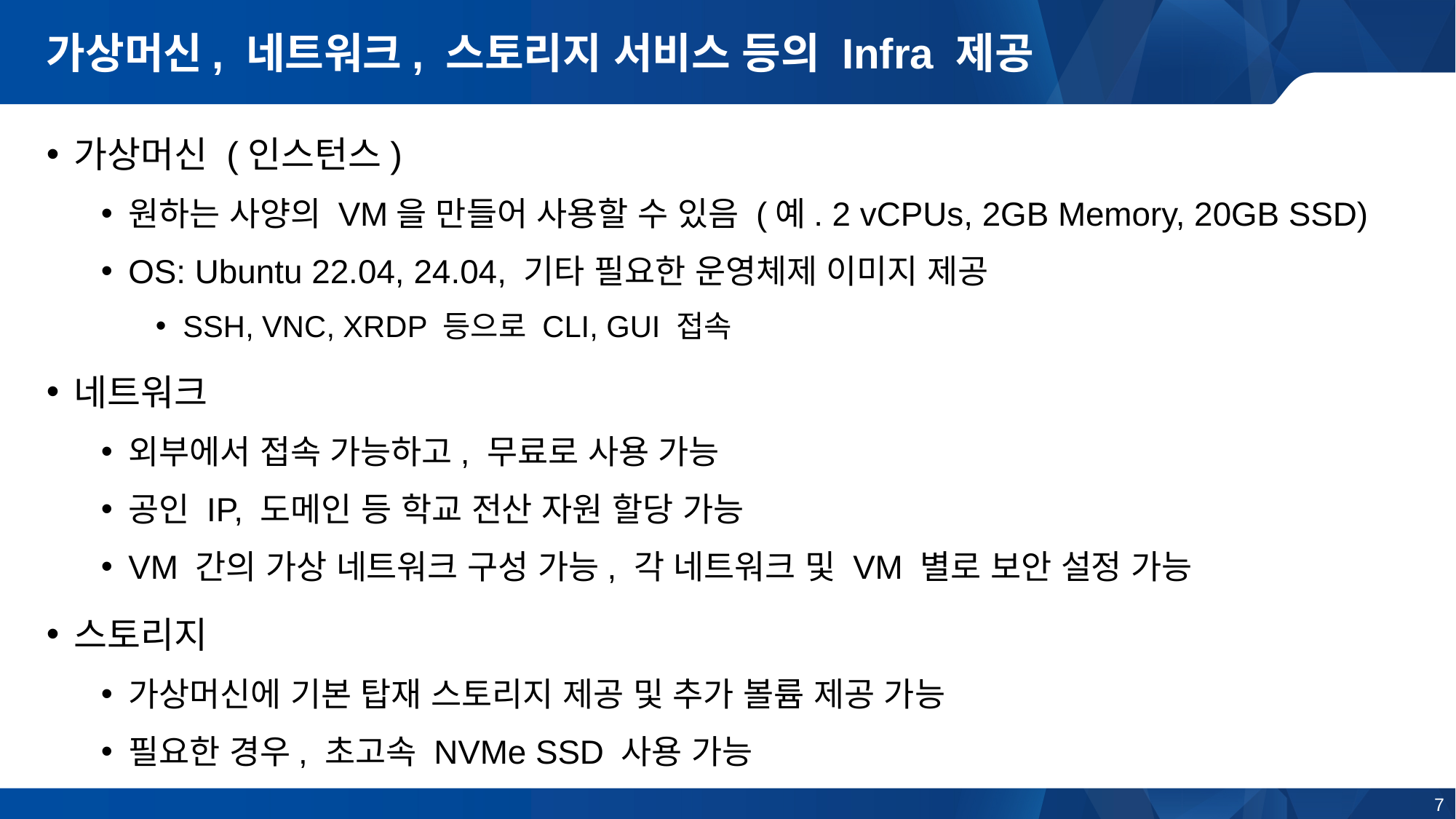

# 가상머신, 네트워크, 스토리지 서비스 등의 Infra 제공
가상머신 (인스턴스)
원하는 사양의 VM을 만들어 사용할 수 있음 (예. 2 vCPUs, 2GB Memory, 20GB SSD)
OS: Ubuntu 22.04, 24.04, 기타 필요한 운영체제 이미지 제공
SSH, VNC, XRDP 등으로 CLI, GUI 접속
네트워크
외부에서 접속 가능하고, 무료로 사용 가능
공인 IP, 도메인 등 학교 전산 자원 할당 가능
VM 간의 가상 네트워크 구성 가능, 각 네트워크 및 VM 별로 보안 설정 가능
스토리지
가상머신에 기본 탑재 스토리지 제공 및 추가 볼륨 제공 가능
필요한 경우, 초고속 NVMe SSD 사용 가능

7